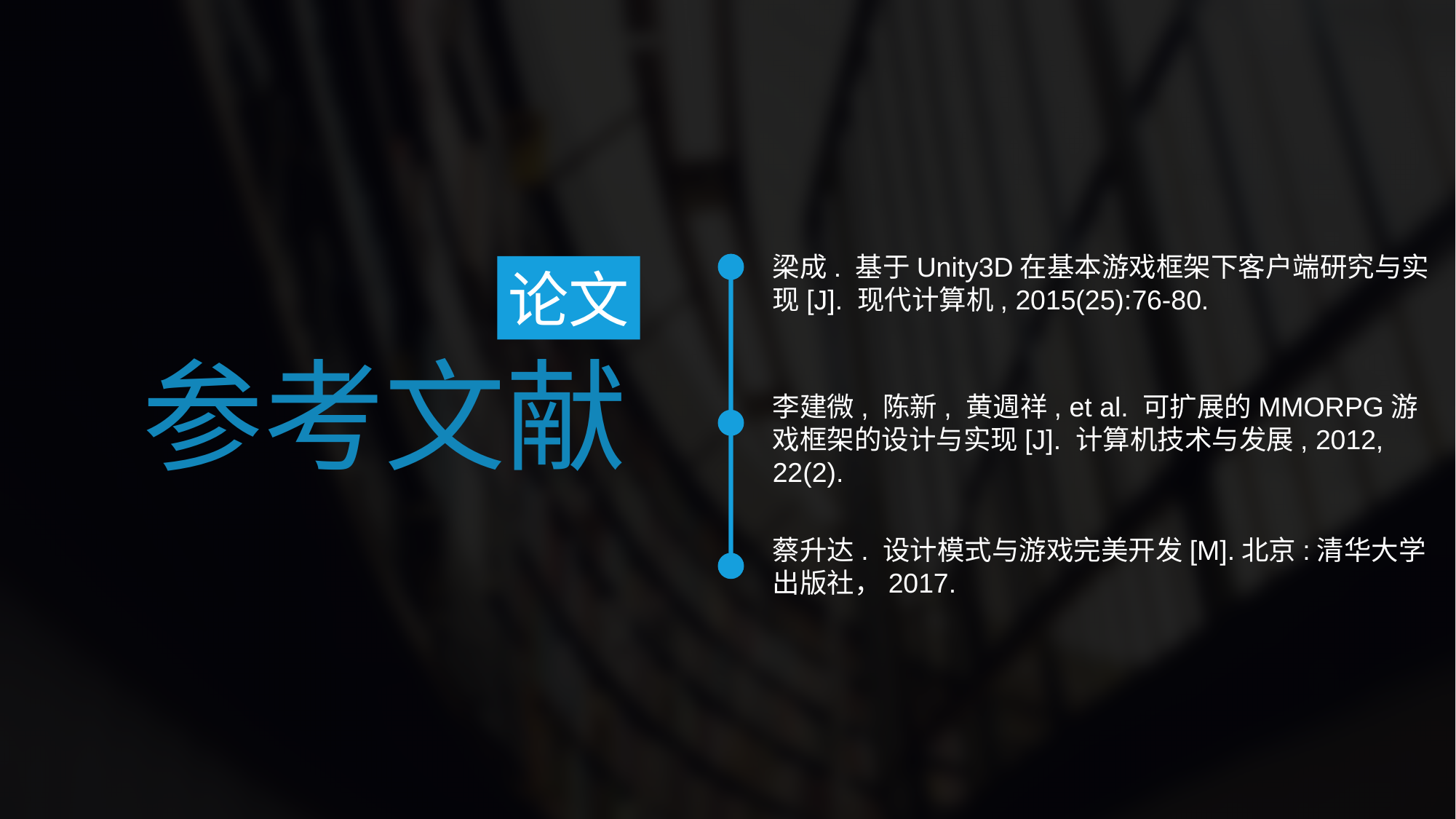

梁成. 基于Unity3D在基本游戏框架下客户端研究与实现[J]. 现代计算机, 2015(25):76-80.
论文

参考文献
李建微, 陈新, 黄週祥, et al. 可扩展的MMORPG游戏框架的设计与实现[J]. 计算机技术与发展, 2012, 22(2).
蔡升达. 设计模式与游戏完美开发[M].北京:清华大学出版社，2017.